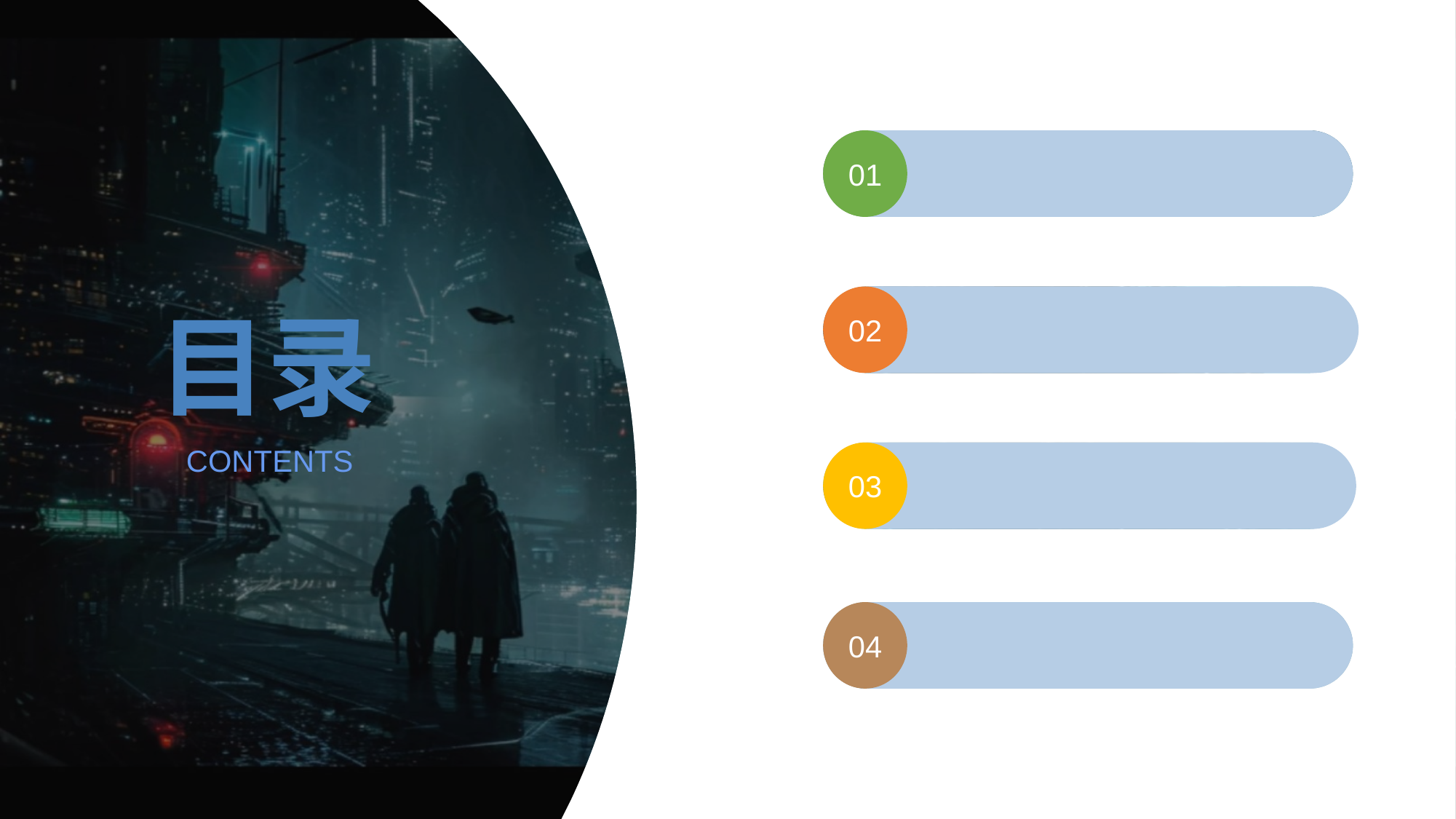

01

初学Ubuntu
02

目录
配置环境
CONTENTS

03

机器学习

04

实际操作